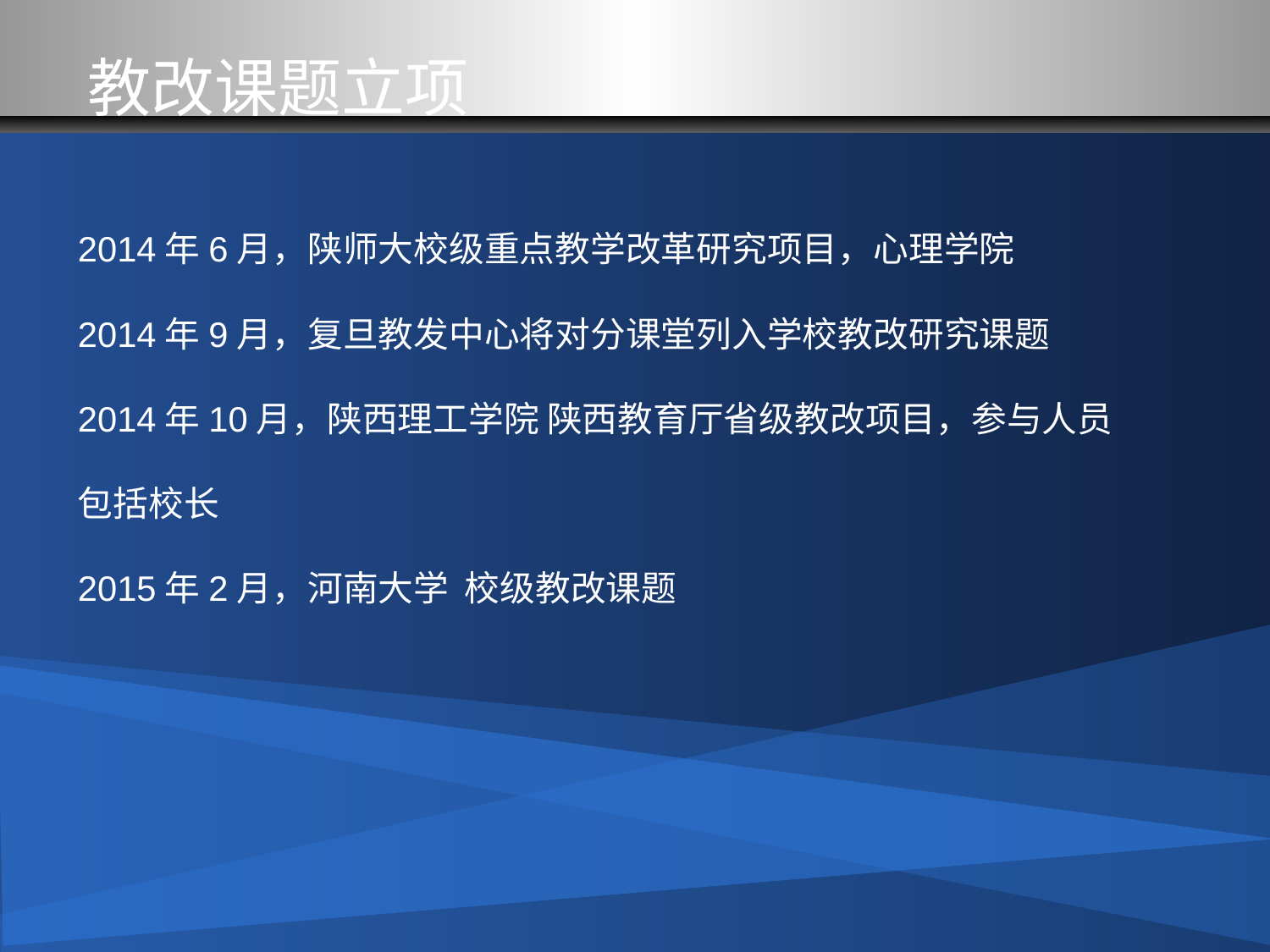

教改课题立项
2014年6月，陕师大校级重点教学改革研究项目，心理学院
2014年9月，复旦教发中心将对分课堂列入学校教改研究课题
2014年10月，陕西理工学院 陕西教育厅省级教改项目，参与人员包括校长
2015年2月，河南大学  校级教改课题